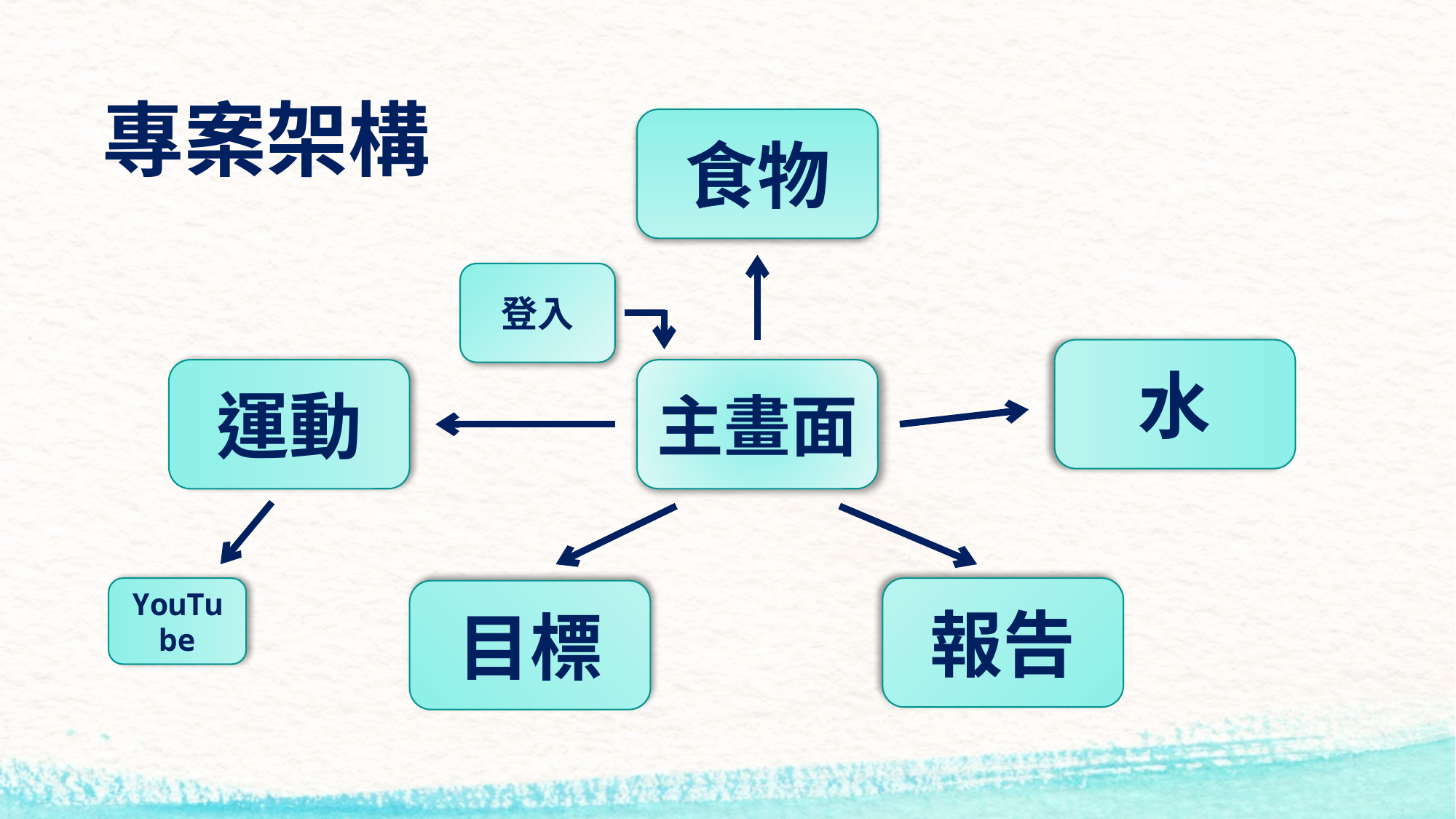

# 專案架構
食物
登入
水
運動
主畫面
YouTube
報告
目標